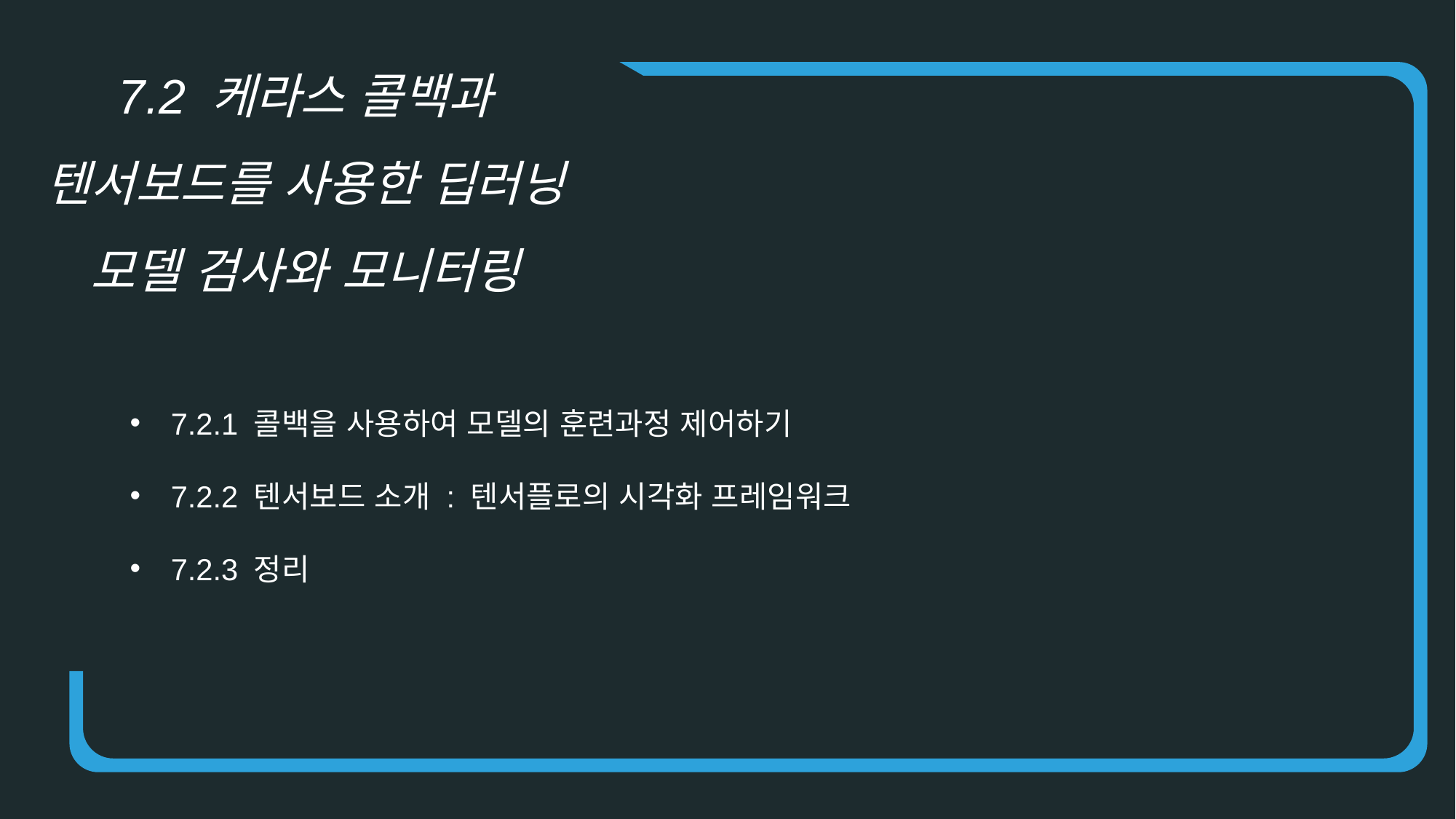

7.2 케라스 콜백과 텐서보드를 사용한 딥러닝 모델 검사와 모니터링

7.2.1 콜백을 사용하여 모델의 훈련과정 제어하기

7.2.2 텐서보드 소개 : 텐서플로의 시각화 프레임워크

7.2.3 정리